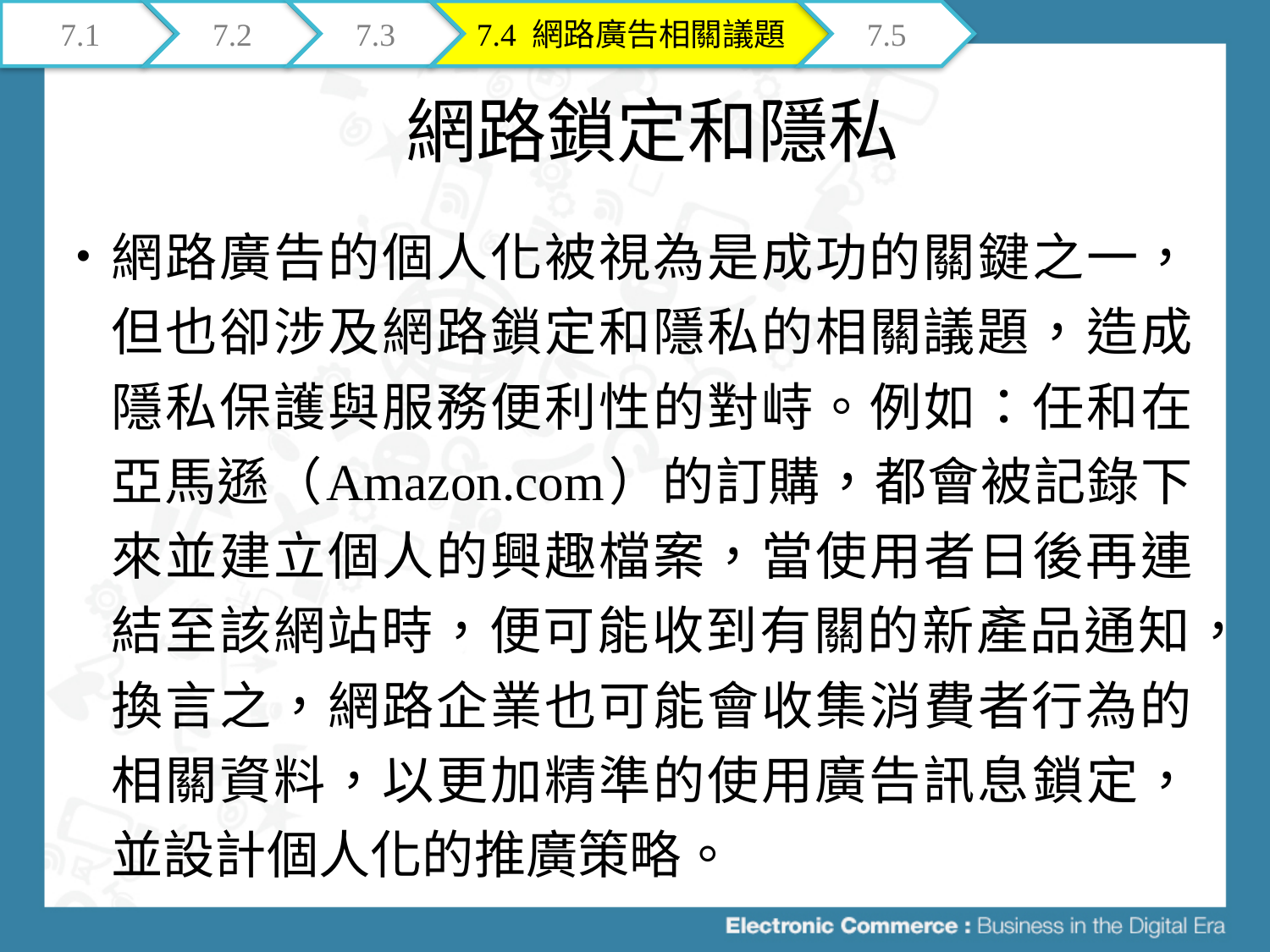

7.1
7.2
7.3
7.4 網路廣告相關議題
7.5
# 網路鎖定和隱私
網路廣告的個人化被視為是成功的關鍵之一，但也卻涉及網路鎖定和隱私的相關議題，造成隱私保護與服務便利性的對峙。例如：任和在亞馬遜（Amazon.com）的訂購，都會被記錄下來並建立個人的興趣檔案，當使用者日後再連結至該網站時，便可能收到有關的新產品通知，換言之，網路企業也可能會收集消費者行為的相關資料，以更加精準的使用廣告訊息鎖定，並設計個人化的推廣策略。